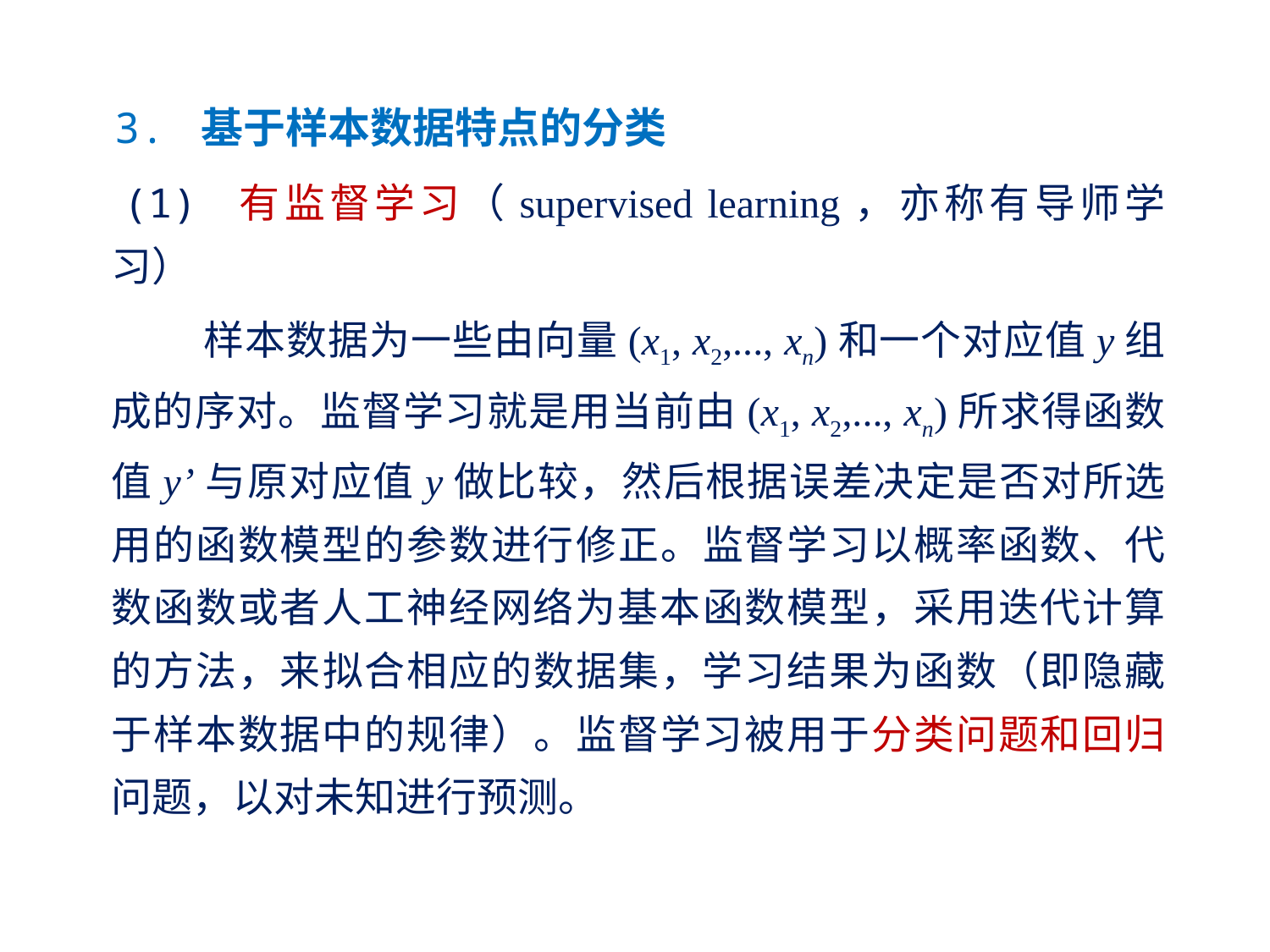

3. 基于样本数据特点的分类
  (1) 有监督学习（supervised learning，亦称有导师学习）
             样本数据为一些由向量(x1, x2,..., xn)和一个对应值y组成的序对。监督学习就是用当前由(x1, x2,..., xn)所求得函数值y’与原对应值y做比较，然后根据误差决定是否对所选用的函数模型的参数进行修正。监督学习以概率函数、代数函数或者人工神经网络为基本函数模型，采用迭代计算的方法，来拟合相应的数据集，学习结果为函数（即隐藏于样本数据中的规律）。监督学习被用于分类问题和回归问题，以对未知进行预测。